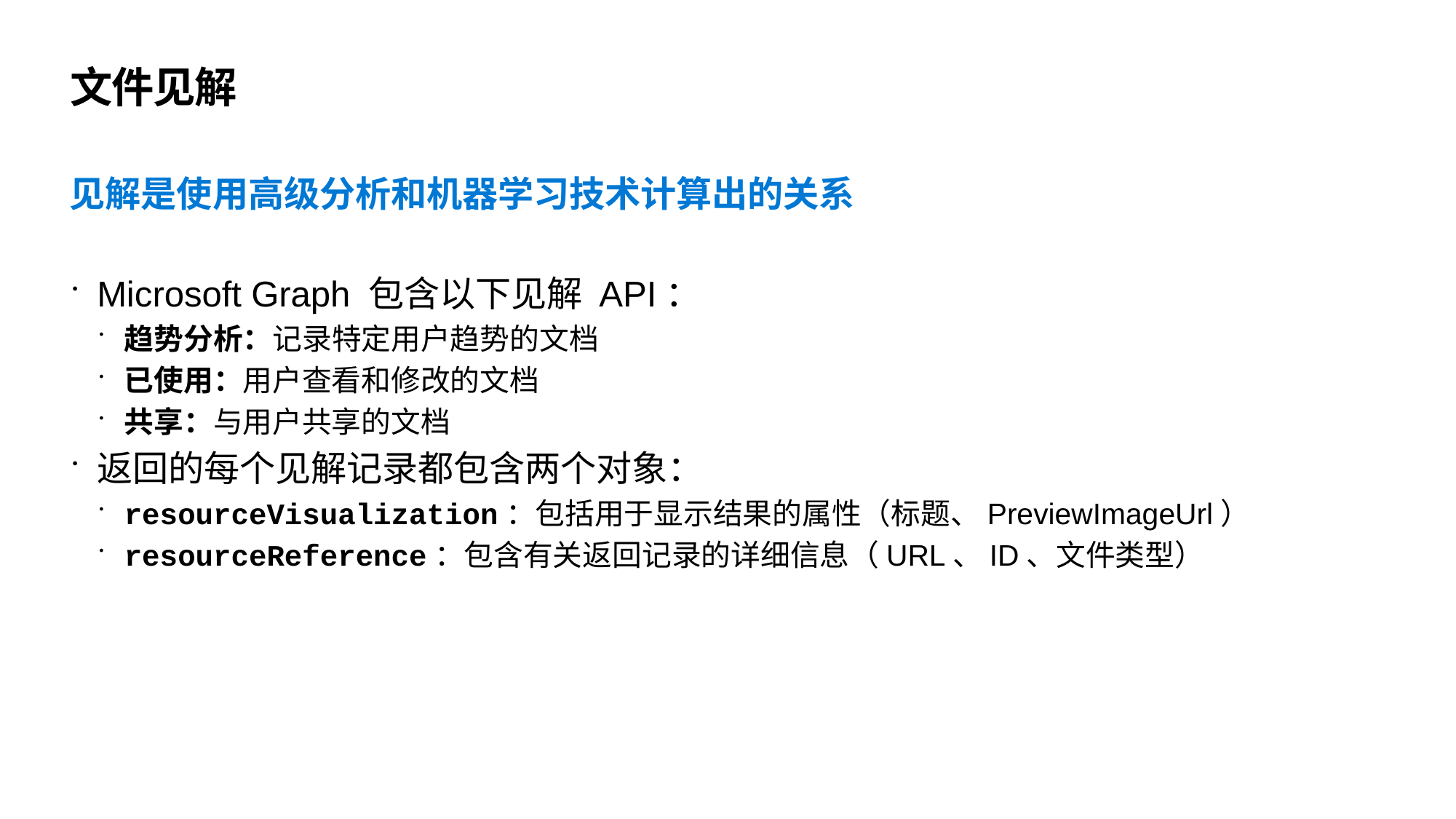

# 文件见解
见解是使用高级分析和机器学习技术计算出的关系

Microsoft Graph 包含以下见解 API：
趋势分析：记录特定用户趋势的文档
已使用：用户查看和修改的文档
共享：与用户共享的文档
返回的每个见解记录都包含两个对象：
resourceVisualization：包括用于显示结果的属性（标题、PreviewImageUrl）
resourceReference：包含有关返回记录的详细信息（URL、ID、文件类型）